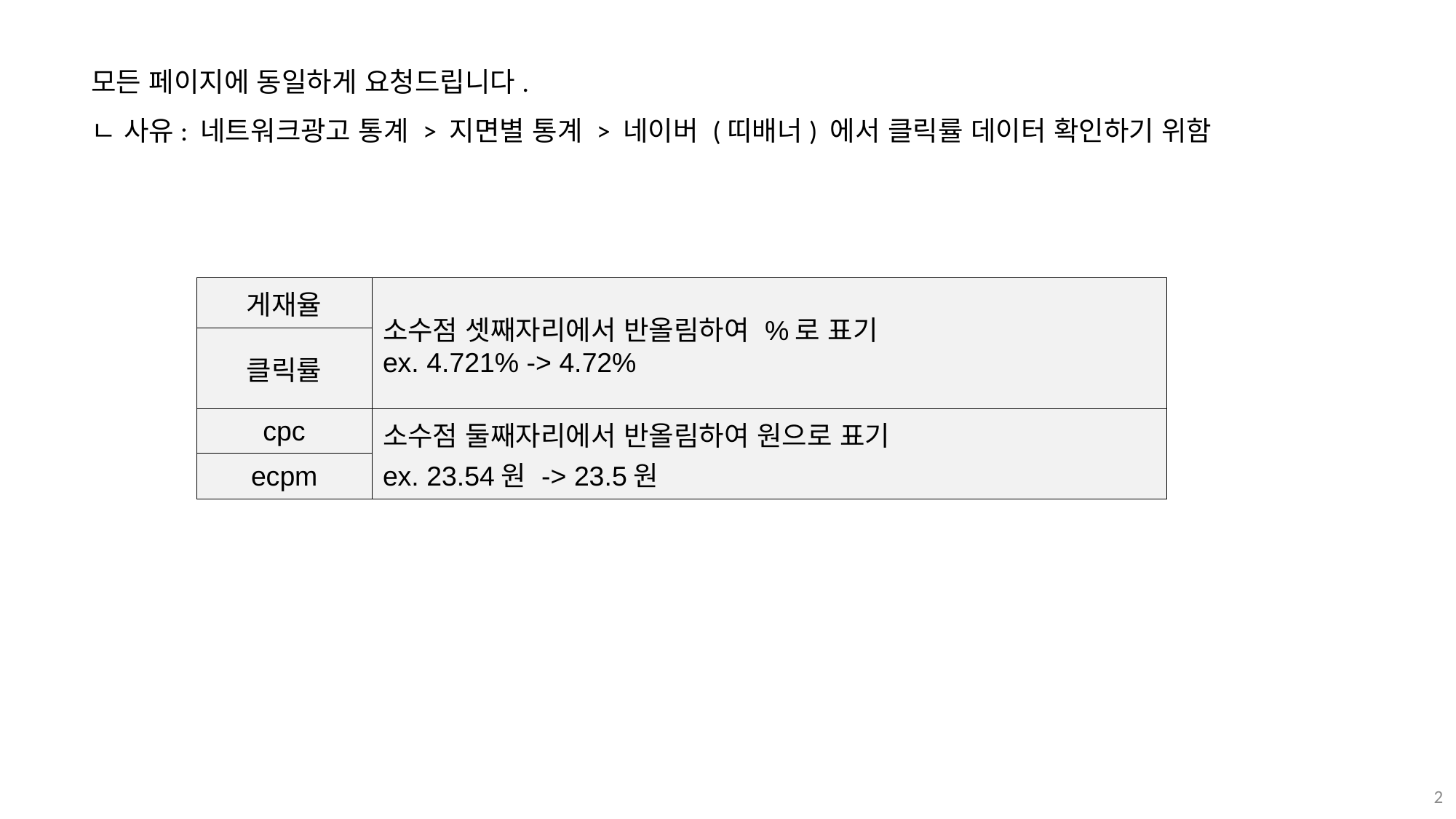

모든 페이지에 동일하게 요청드립니다.
ㄴ 사유: 네트워크광고 통계 > 지면별 통계 > 네이버 (띠배너) 에서 클릭률 데이터 확인하기 위함
| 게재율 | 소수점 셋째자리에서 반올림하여 %로 표기 ex. 4.721% -> 4.72% |
| --- | --- |
| 클릭률 |  |
| cpc | 소수점 둘째자리에서 반올림하여 원으로 표기 ex. 23.54원 -> 23.5원 |
| ecpm |  |
2